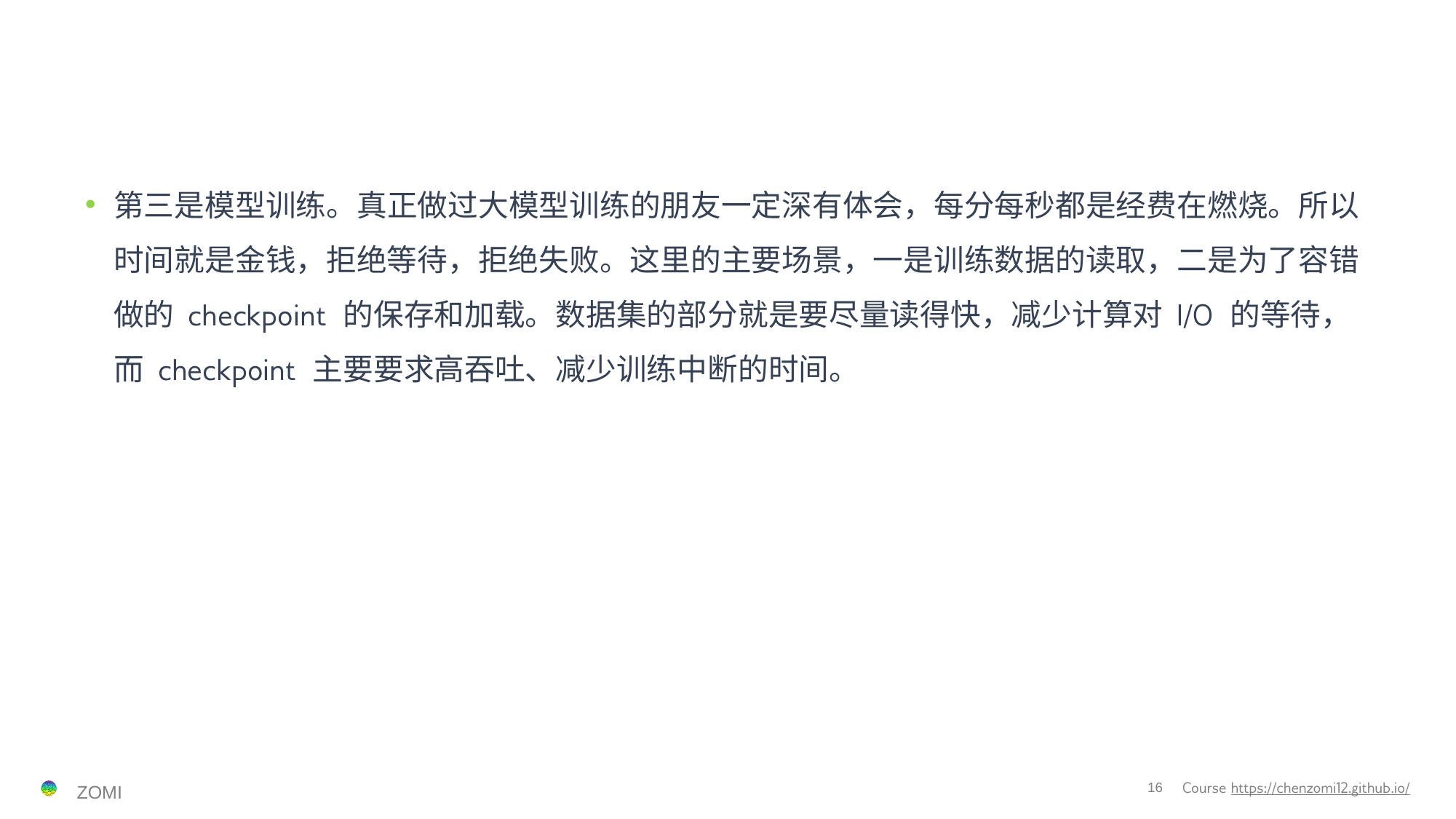

#
第三是模型训练。真正做过大模型训练的朋友一定深有体会，每分每秒都是经费在燃烧。所以时间就是金钱，拒绝等待，拒绝失败。这里的主要场景，一是训练数据的读取，二是为了容错做的 checkpoint 的保存和加载。数据集的部分就是要尽量读得快，减少计算对 I/O 的等待，而 checkpoint 主要要求高吞吐、减少训练中断的时间。